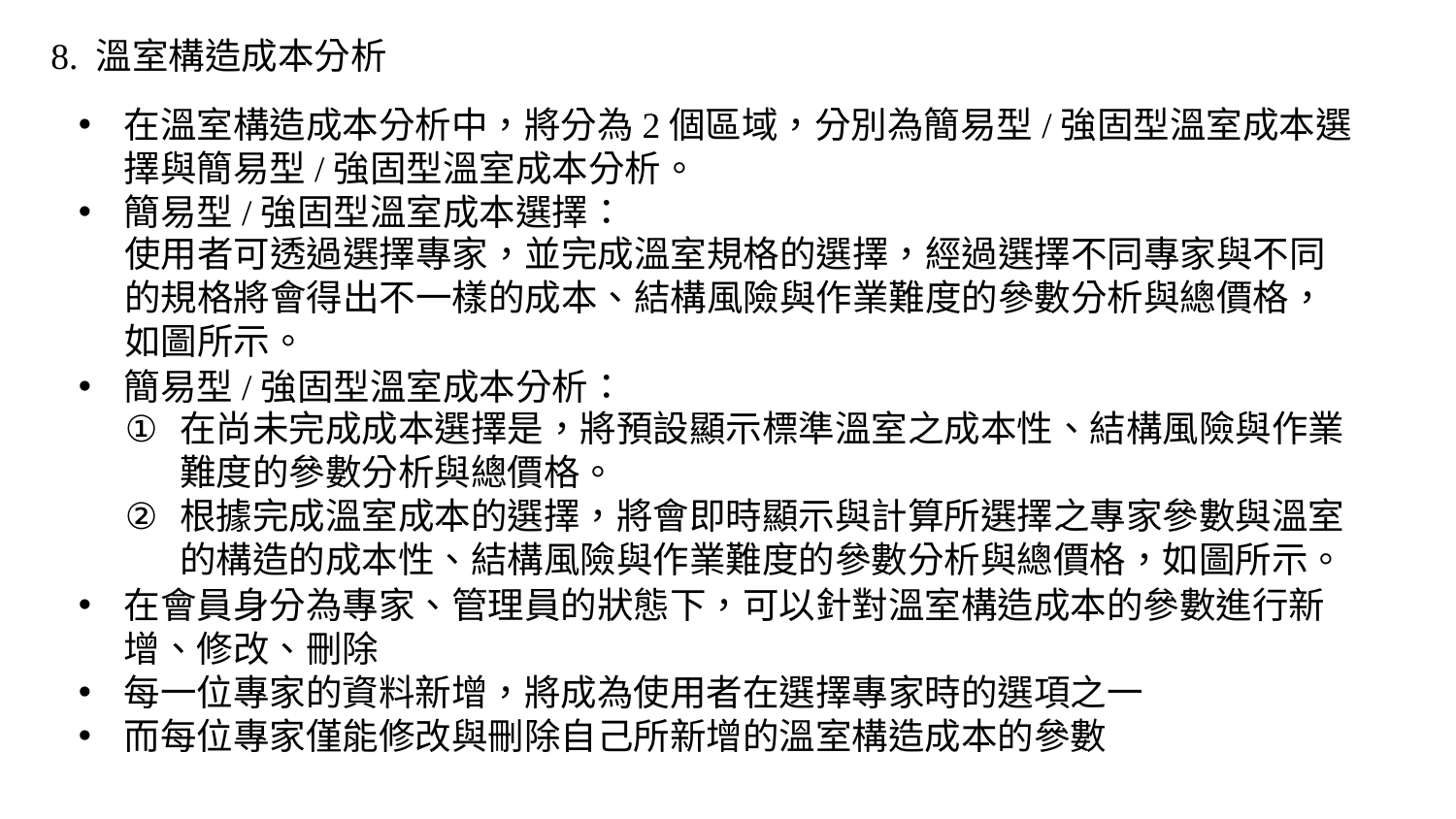

8. 溫室構造成本分析
在溫室構造成本分析中，將分為2個區域，分別為簡易型/強固型溫室成本選擇與簡易型/強固型溫室成本分析。
簡易型/強固型溫室成本選擇：

簡易型/強固型溫室成本分析：

在會員身分為專家、管理員的狀態下，可以針對溫室構造成本的參數進行新增、修改、刪除
每一位專家的資料新增，將成為使用者在選擇專家時的選項之一
而每位專家僅能修改與刪除自己所新增的溫室構造成本的參數
使用者可透過選擇專家，並完成溫室規格的選擇，經過選擇不同專家與不同的規格將會得出不一樣的成本、結構風險與作業難度的參數分析與總價格，如圖所示。
在尚未完成成本選擇是，將預設顯示標準溫室之成本性、結構風險與作業難度的參數分析與總價格。
根據完成溫室成本的選擇，將會即時顯示與計算所選擇之專家參數與溫室的構造的成本性、結構風險與作業難度的參數分析與總價格，如圖所示。